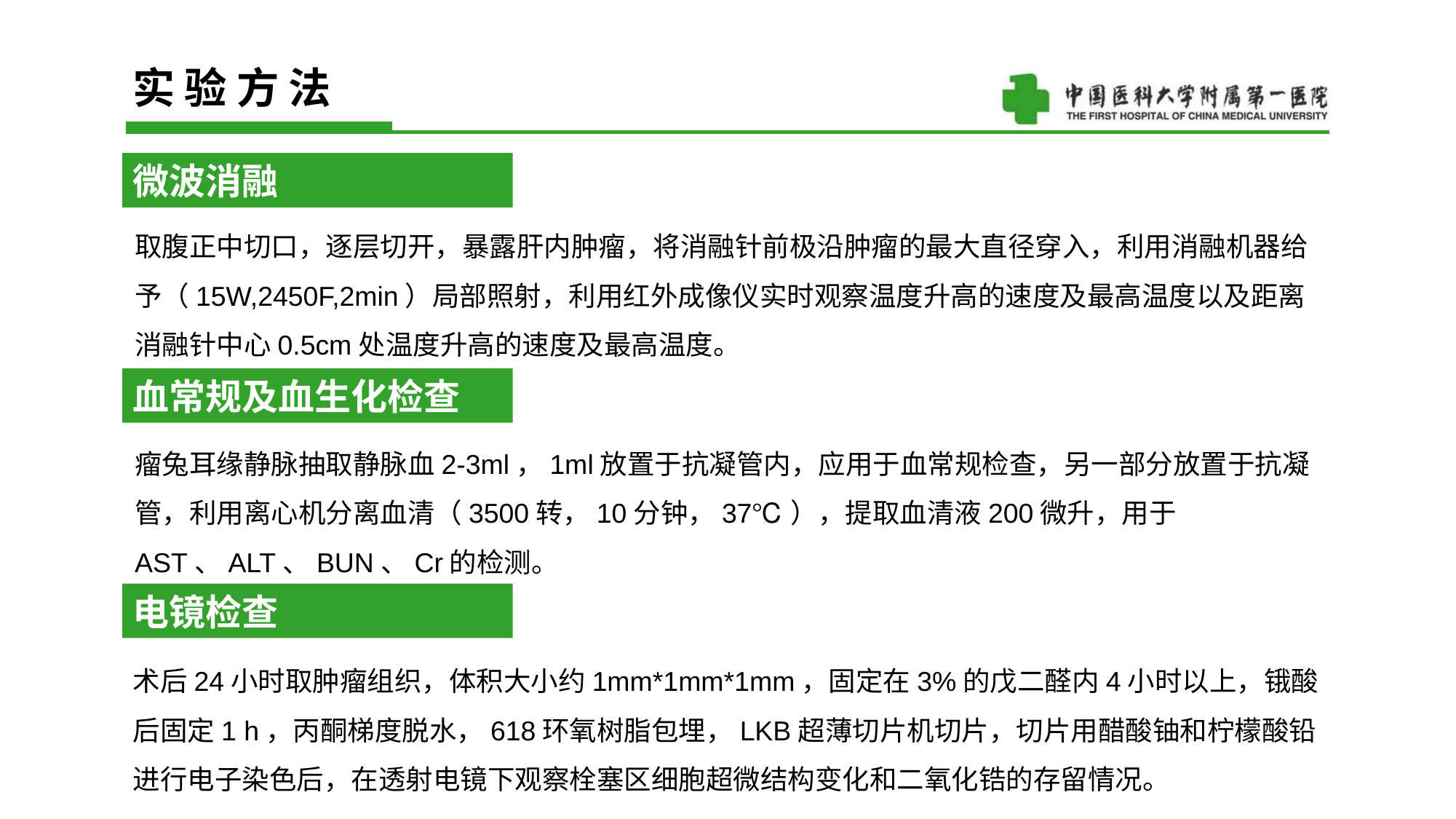

实 验 方 法
微波消融
取腹正中切口，逐层切开，暴露肝内肿瘤，将消融针前极沿肿瘤的最大直径穿入，利用消融机器给予（15W,2450F,2min）局部照射，利用红外成像仪实时观察温度升高的速度及最高温度以及距离消融针中心0.5cm处温度升高的速度及最高温度。
血常规及血生化检查
瘤兔耳缘静脉抽取静脉血2-3ml，1ml放置于抗凝管内，应用于血常规检查，另一部分放置于抗凝管，利用离心机分离血清（3500转，10分钟，37℃），提取血清液200微升，用于AST、ALT、BUN、Cr的检测。
电镜检查
术后24小时取肿瘤组织，体积大小约1mm*1mm*1mm，固定在3%的戊二醛内4小时以上，锇酸后固定1 h，丙酮梯度脱水，618环氧树脂包埋，LKB超薄切片机切片，切片用醋酸铀和柠檬酸铅进行电子染色后，在透射电镜下观察栓塞区细胞超微结构变化和二氧化锆的存留情况。